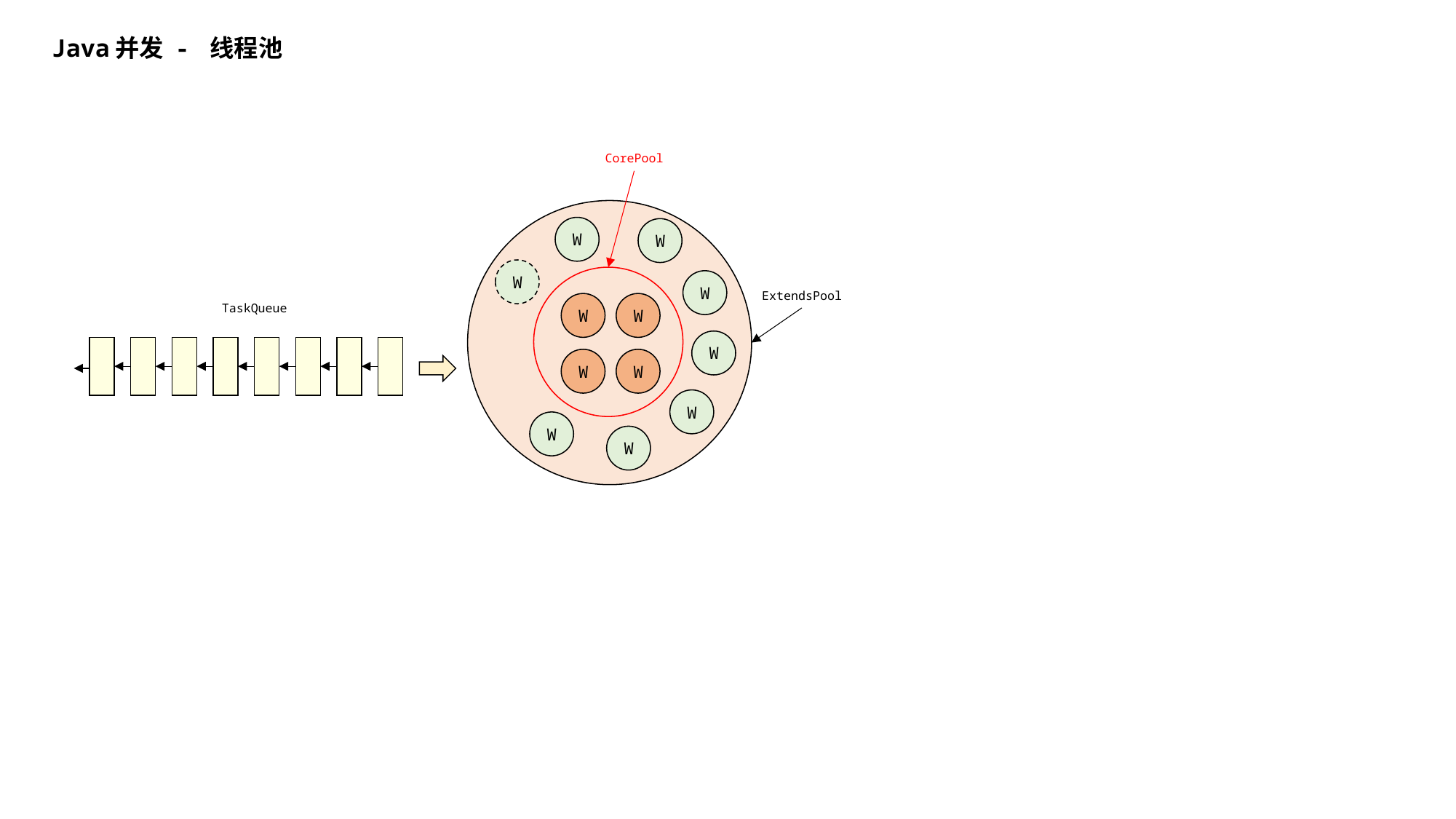

Java并发 - 线程池
CorePool

W
W
W

W
ExtendsPool
W
W
TaskQueue
W

W
W

W
W
W